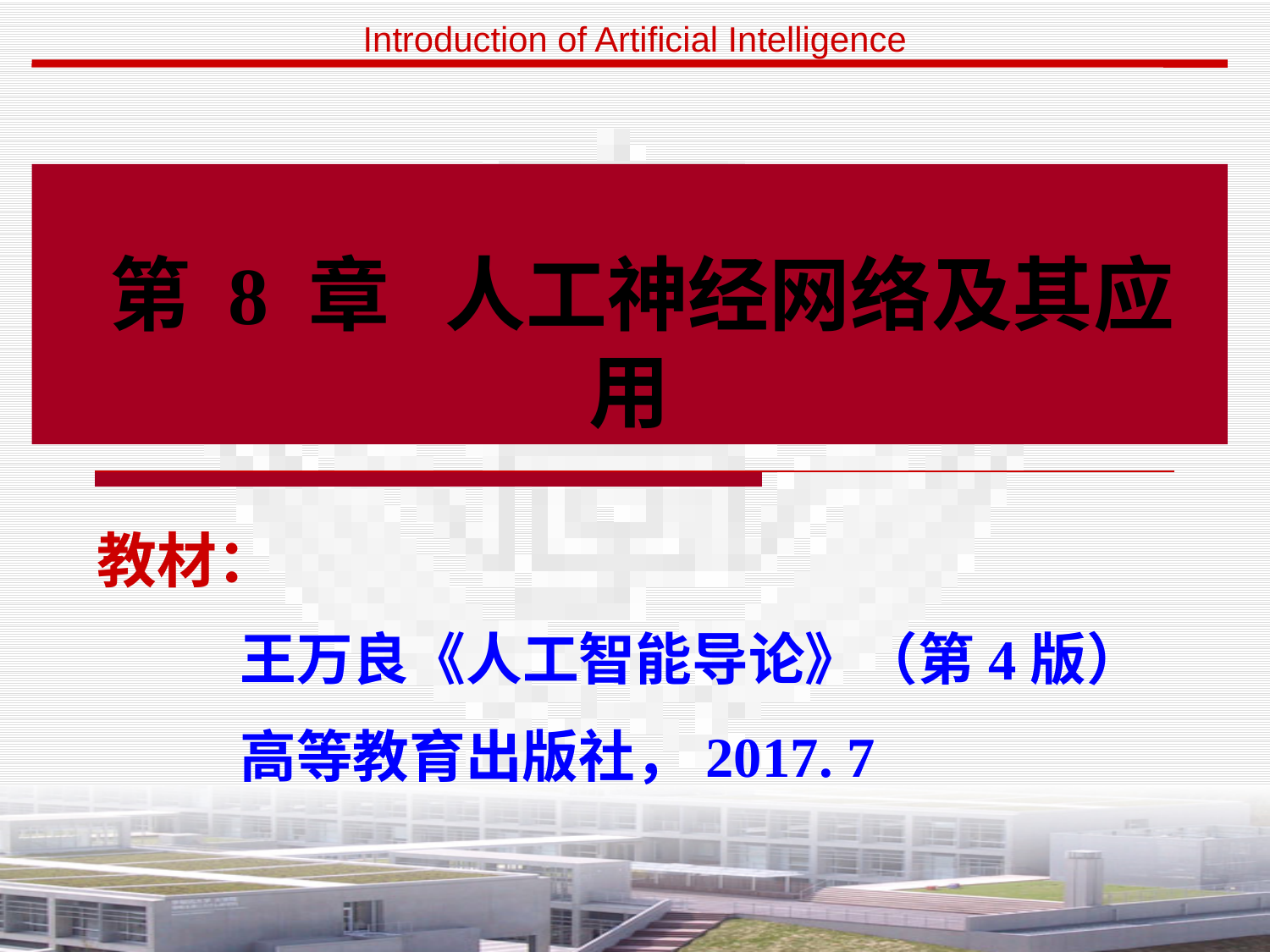

# 第 8 章   人工神经网络及其应用
教材：
          王万良《人工智能导论》（第4版）
          高等教育出版社，2017. 7